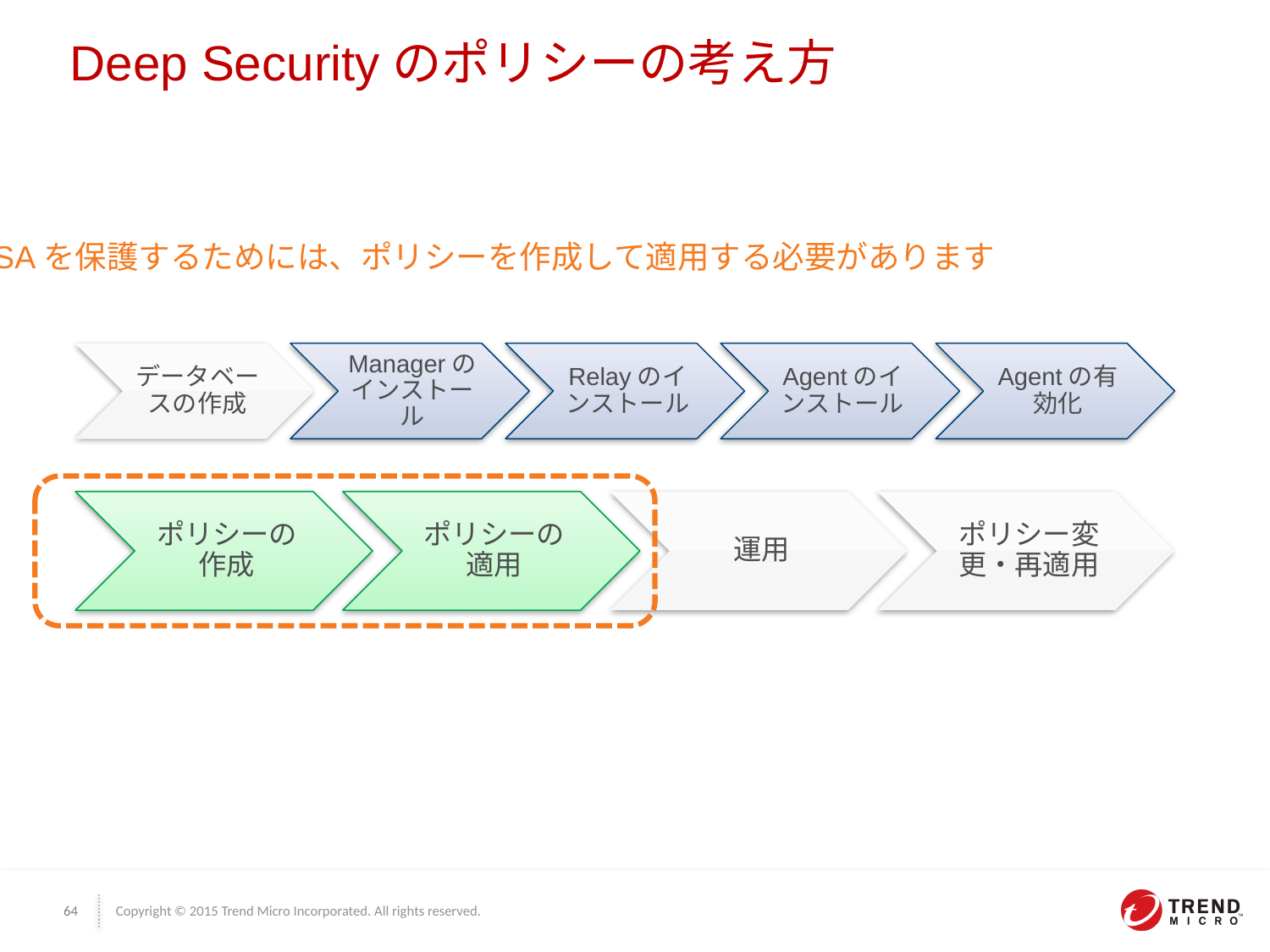

Deep Securityのポリシーの考え方
DSAを保護するためには、ポリシーを作成して適用する必要があります
データベースの作成
Managerのインストール
Relayのインストール
Agentのインストール
Agentの有効化

ポリシーの作成
ポリシーの適用
運用
ポリシー変更・再適用